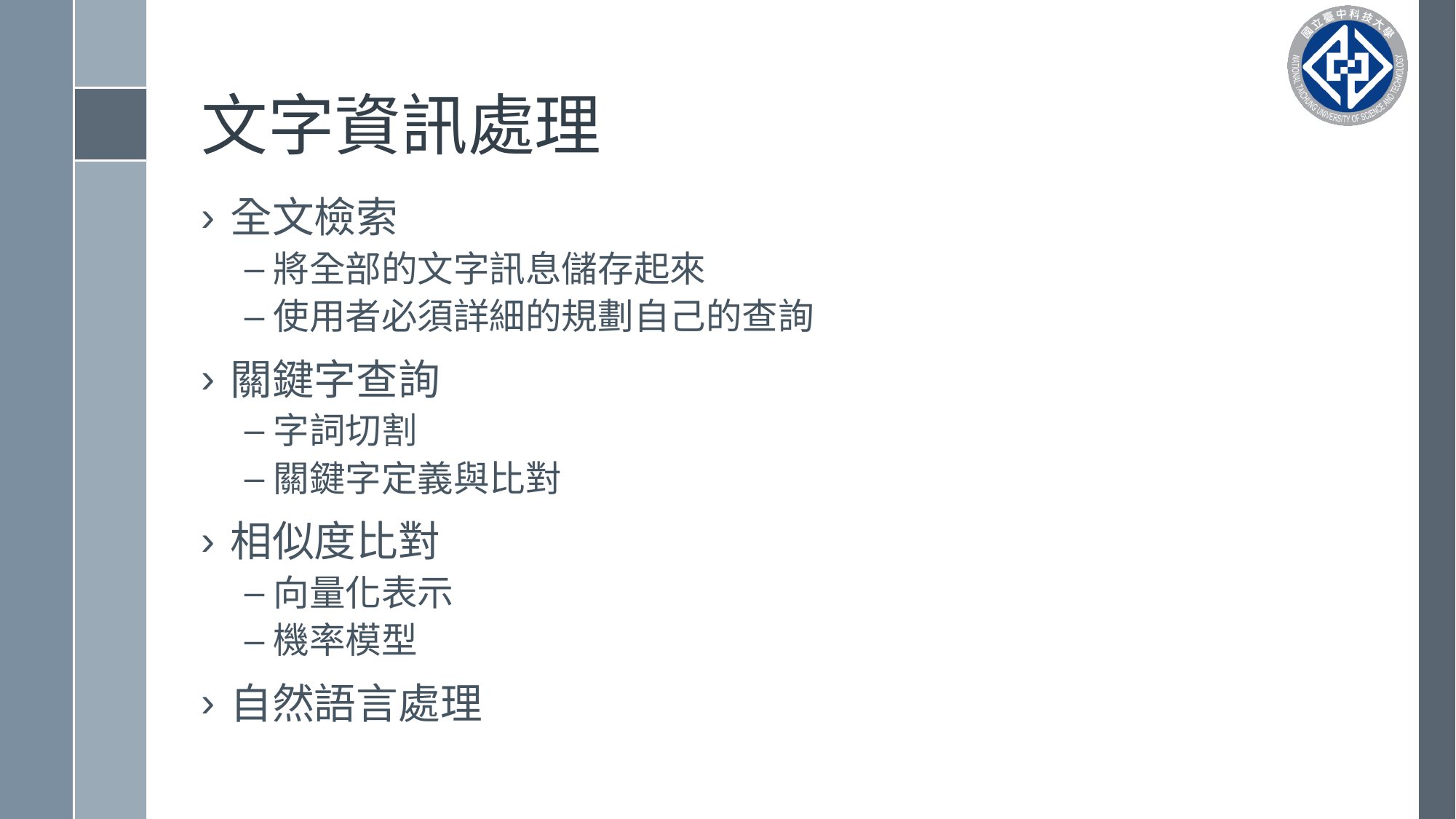

# 文字資訊處理
全文檢索
將全部的文字訊息儲存起來
使用者必須詳細的規劃自己的查詢
關鍵字查詢
字詞切割
關鍵字定義與比對
相似度比對
向量化表示
機率模型
自然語言處理